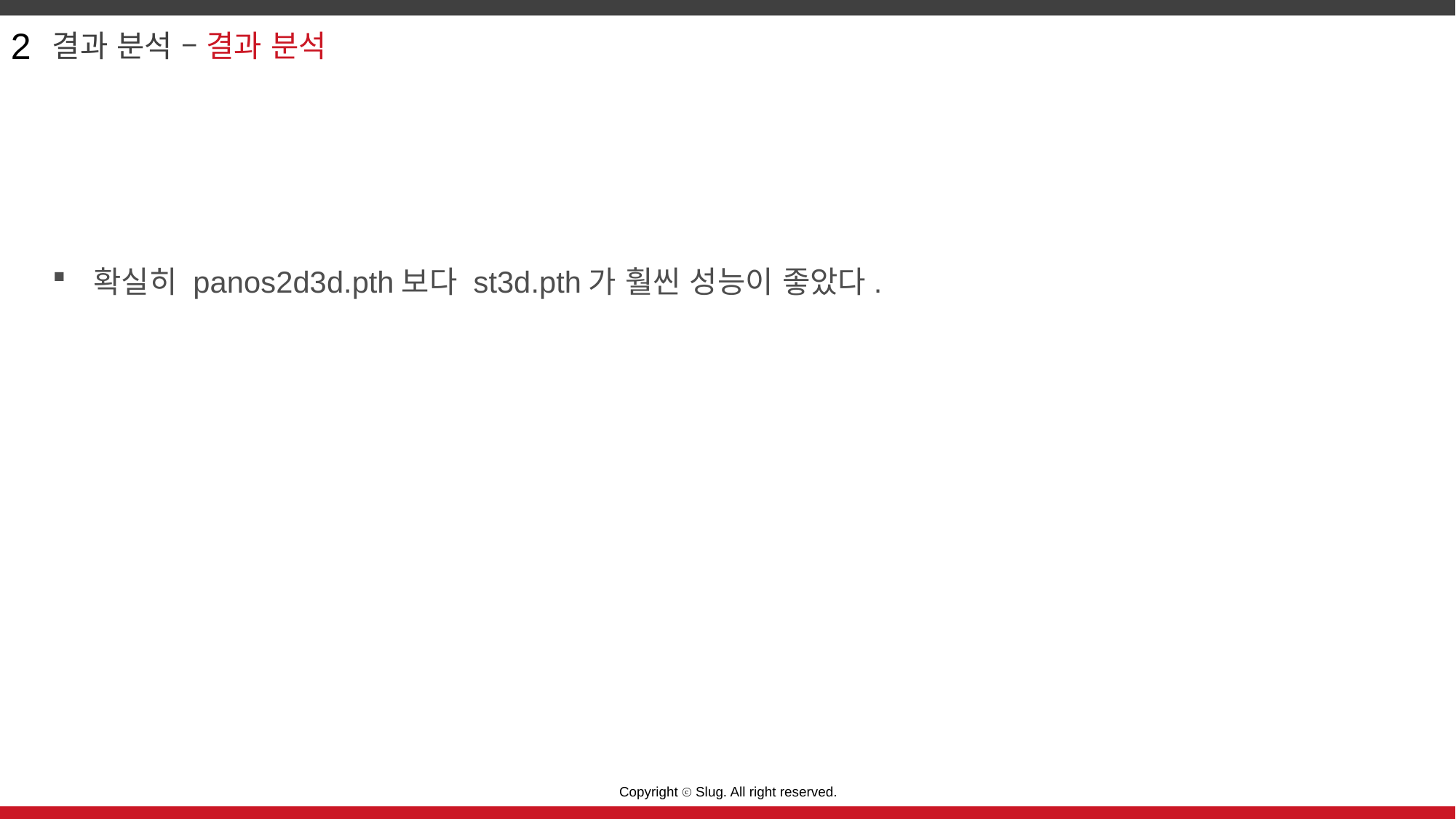

2
결과 분석 – 결과 분석
확실히 panos2d3d.pth보다 st3d.pth가 훨씬 성능이 좋았다.